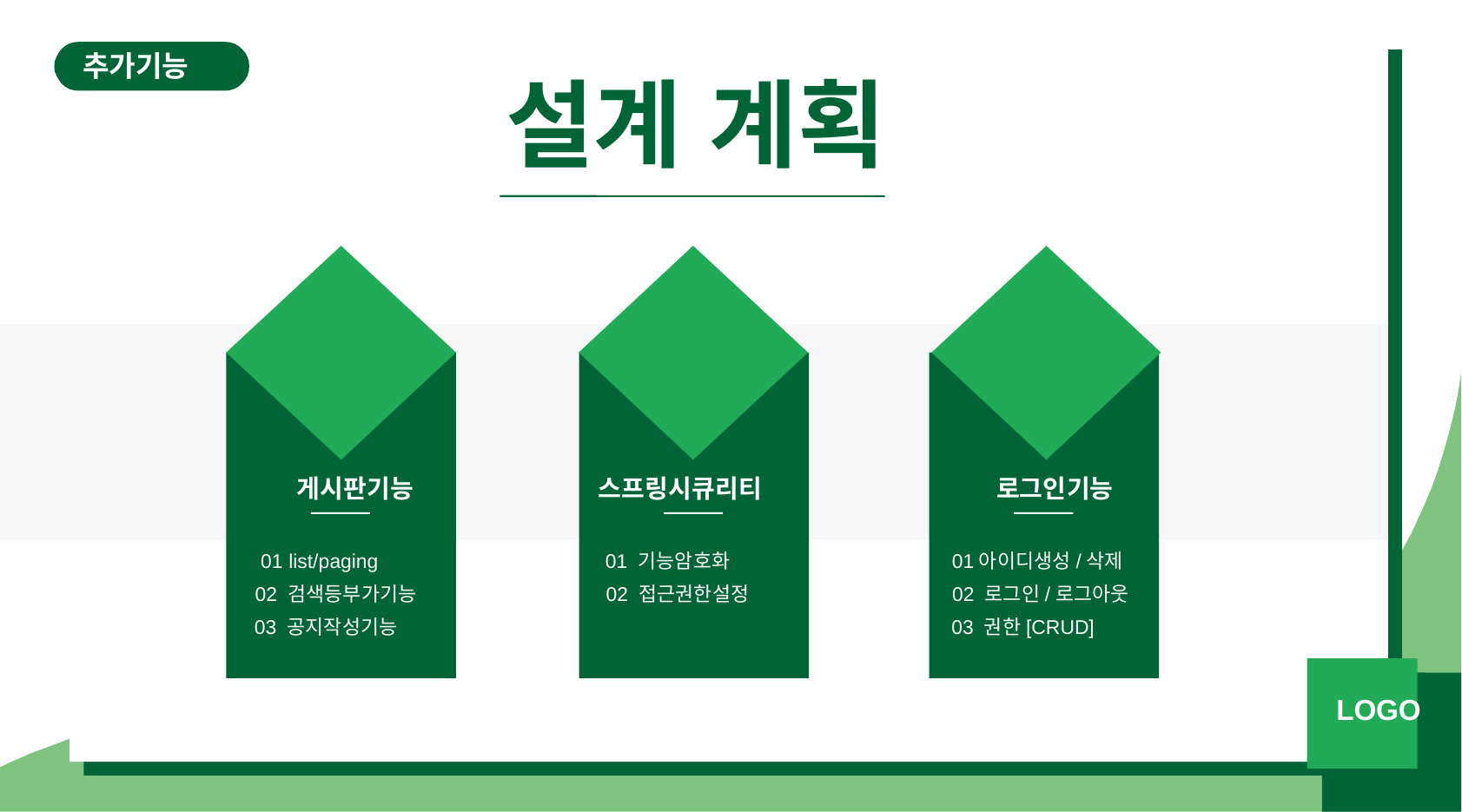

추가기능

설계 계획

게시판기능
스프링시큐리티
로그인기능

01 list/paging
01 기능암호화
01아이디생성/삭제

02 검색등부가기능
02 접근권한설정
02 로그인/로그아웃
03 공지작성기능
03 권한[CRUD]

LOGO